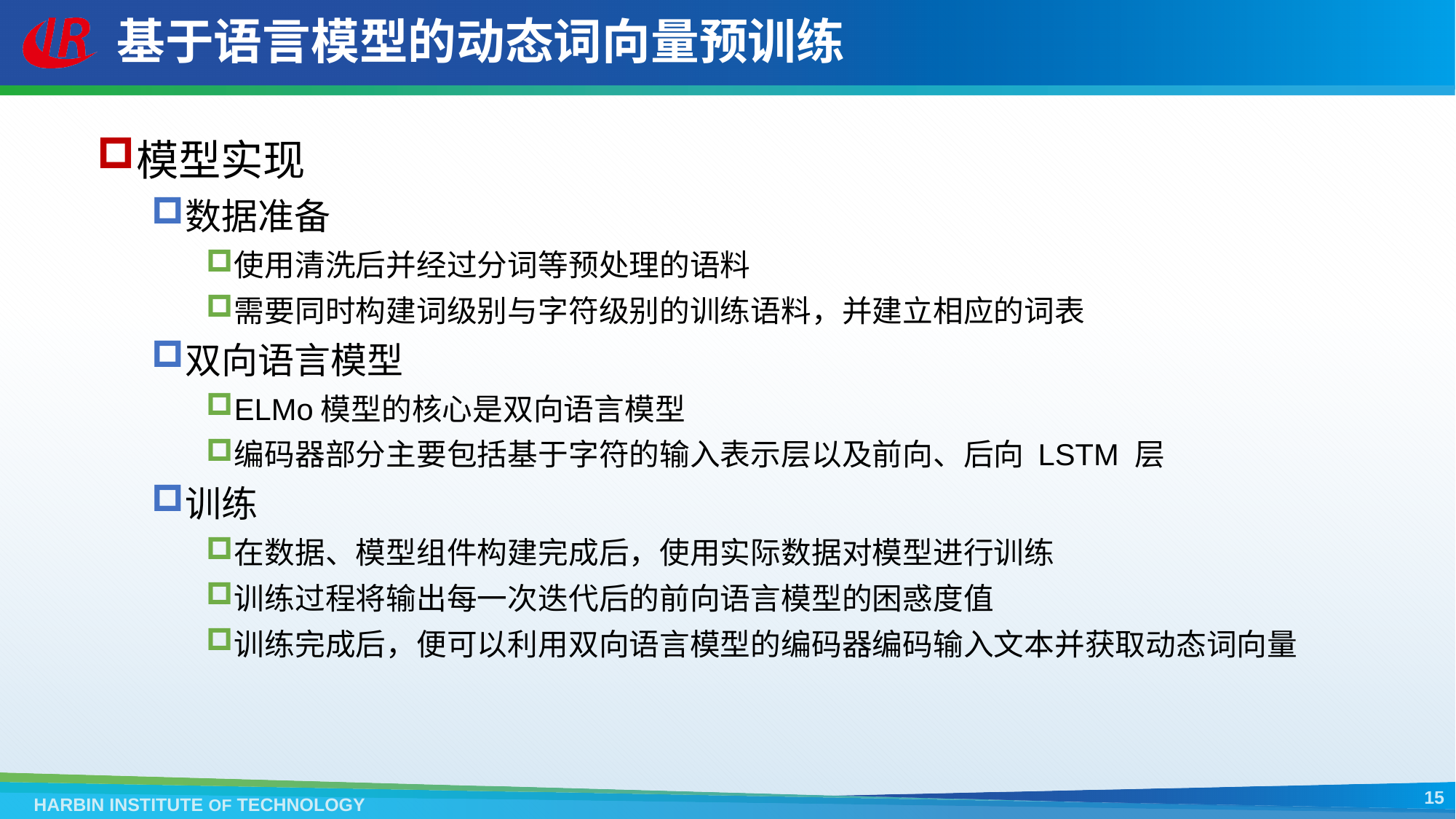

# 基于语言模型的动态词向量预训练
模型实现
数据准备
使用清洗后并经过分词等预处理的语料
需要同时构建词级别与字符级别的训练语料，并建立相应的词表
双向语言模型
ELMo模型的核心是双向语言模型
编码器部分主要包括基于字符的输入表示层以及前向、后向 LSTM 层
训练
在数据、模型组件构建完成后，使用实际数据对模型进行训练
训练过程将输出每一次迭代后的前向语言模型的困惑度值
训练完成后，便可以利用双向语言模型的编码器编码输入文本并获取动态词向量

15
HARBIN INSTITUTE OF TECHNOLOGY